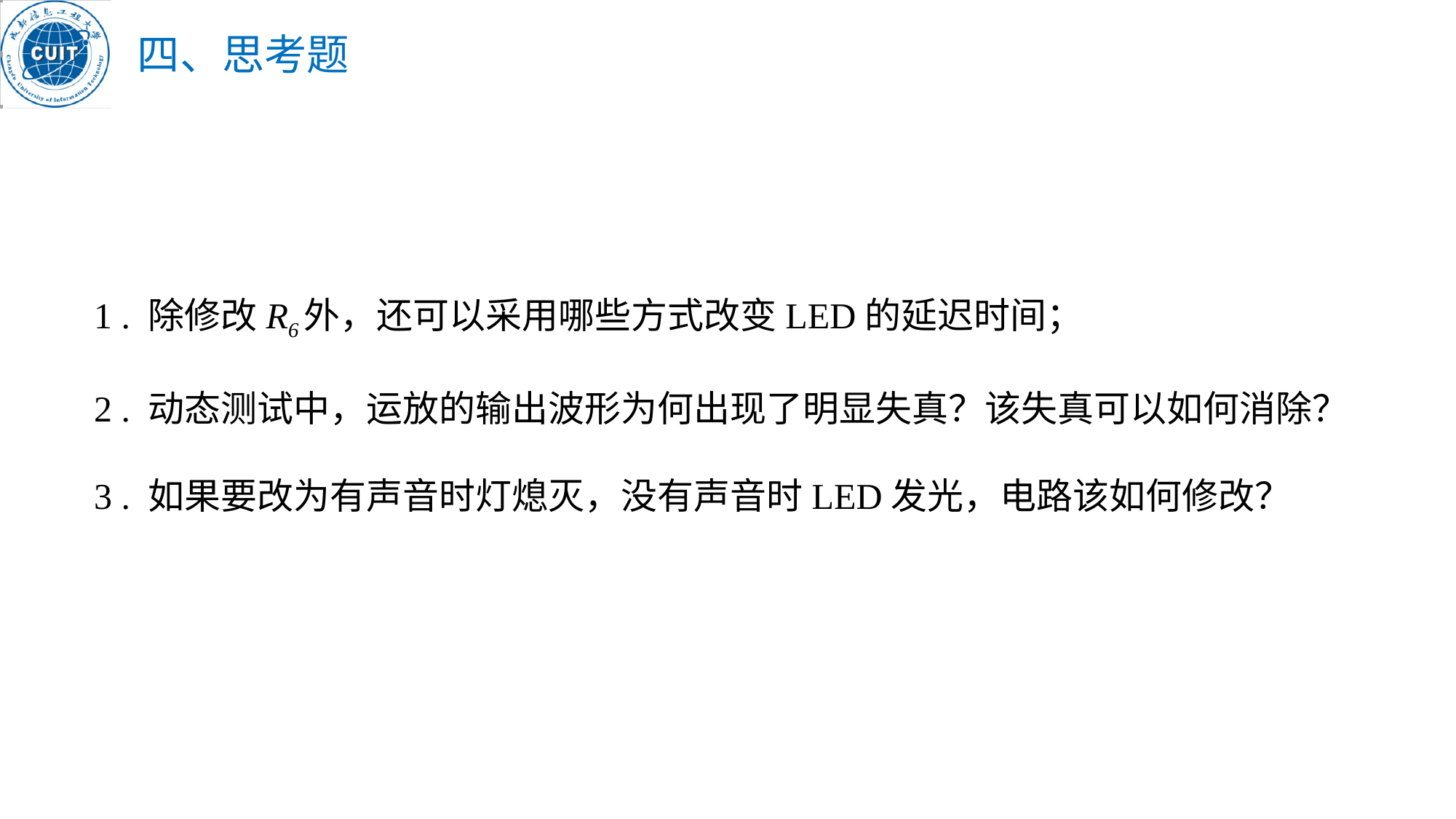

四、思考题
1 . 除修改R6外，还可以采用哪些方式改变LED的延迟时间；

2 . 动态测试中，运放的输出波形为何出现了明显失真？该失真可以如何消除？

3 . 如果要改为有声音时灯熄灭，没有声音时LED发光，电路该如何修改？